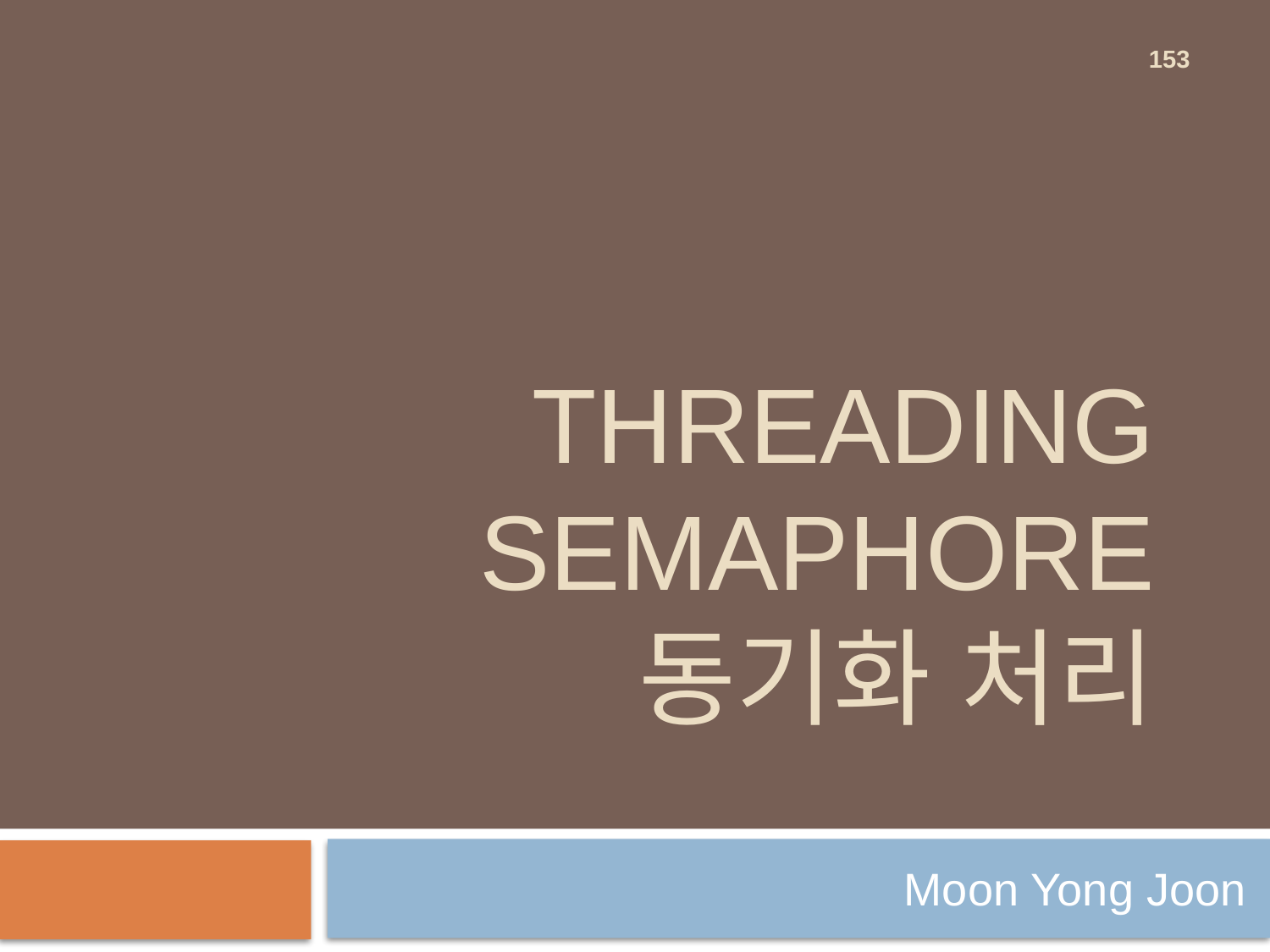

153
# Threading semaphore 동기화 처리
Moon Yong Joon